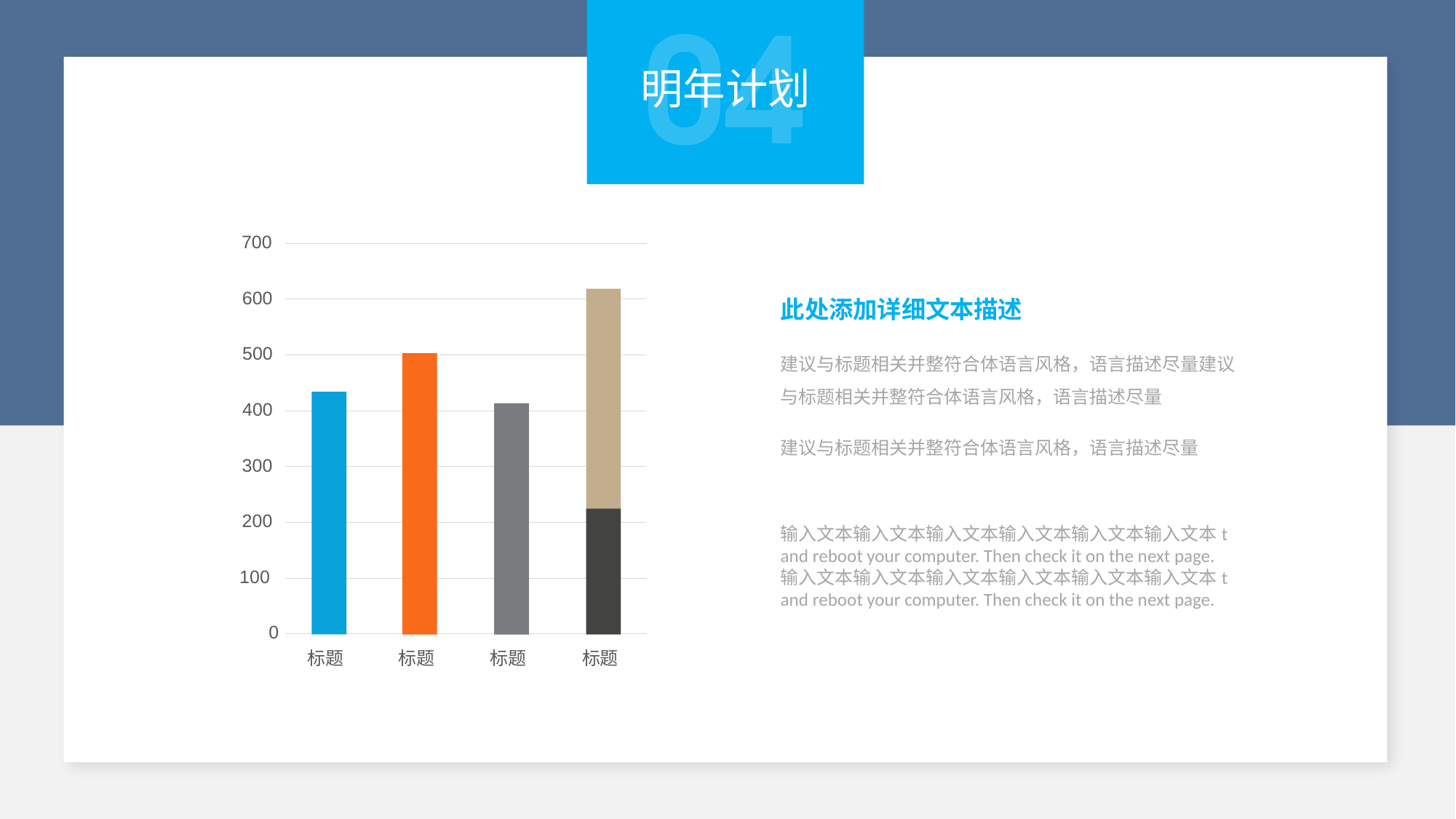

04
明年计划

700

此处添加详细文本描述
建议与标题相关并整符合体语言风格，语言描述尽量建议与标题相关并整符合体语言风格，语言描述尽量
建议与标题相关并整符合体语言风格，语言描述尽量

600

500

400

300

200

输入文本输入文本输入文本输入文本输入文本输入文本t and reboot your computer. Then check it on the next page. 输入文本输入文本输入文本输入文本输入文本输入文本t and reboot your computer. Then check it on the next page.

100

0

标题
标题
标题
标题